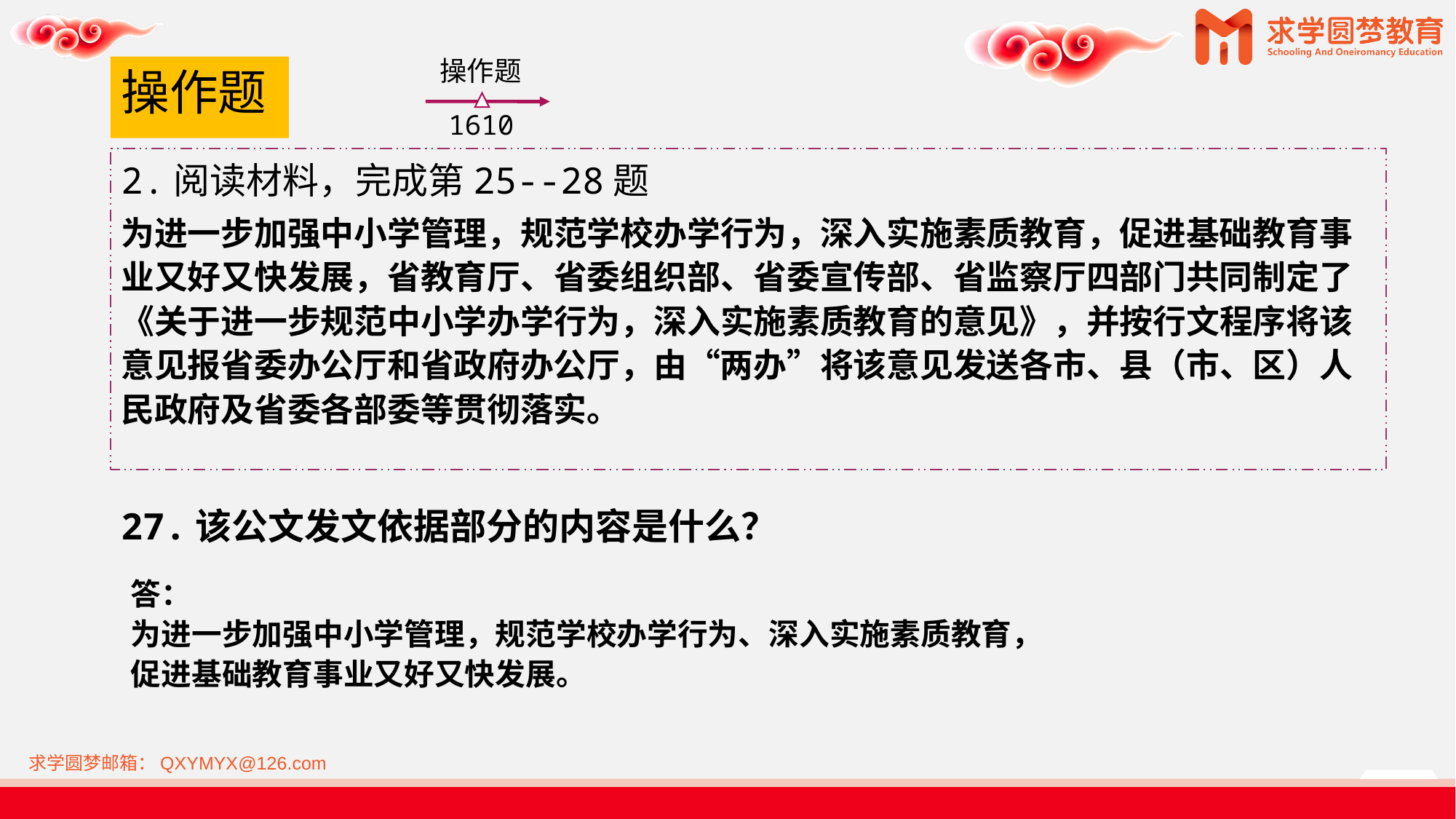

操作题

1610
# 操作题
2.阅读材料，完成第25--28题
为进一步加强中小学管理，规范学校办学行为，深入实施素质教育，促进基础教育事业又好又快发展，省教育厅、省委组织部、省委宣传部、省监察厅四部门共同制定了《关于进一步规范中小学办学行为，深入实施素质教育的意见》，并按行文程序将该意见报省委办公厅和省政府办公厅，由“两办”将该意见发送各市、县（市、区）人民政府及省委各部委等贯彻落实。
27.该公文发文依据部分的内容是什么？
答：
为进一步加强中小学管理，规范学校办学行为、深入实施素质教育，促进基础教育事业又好又快发展。